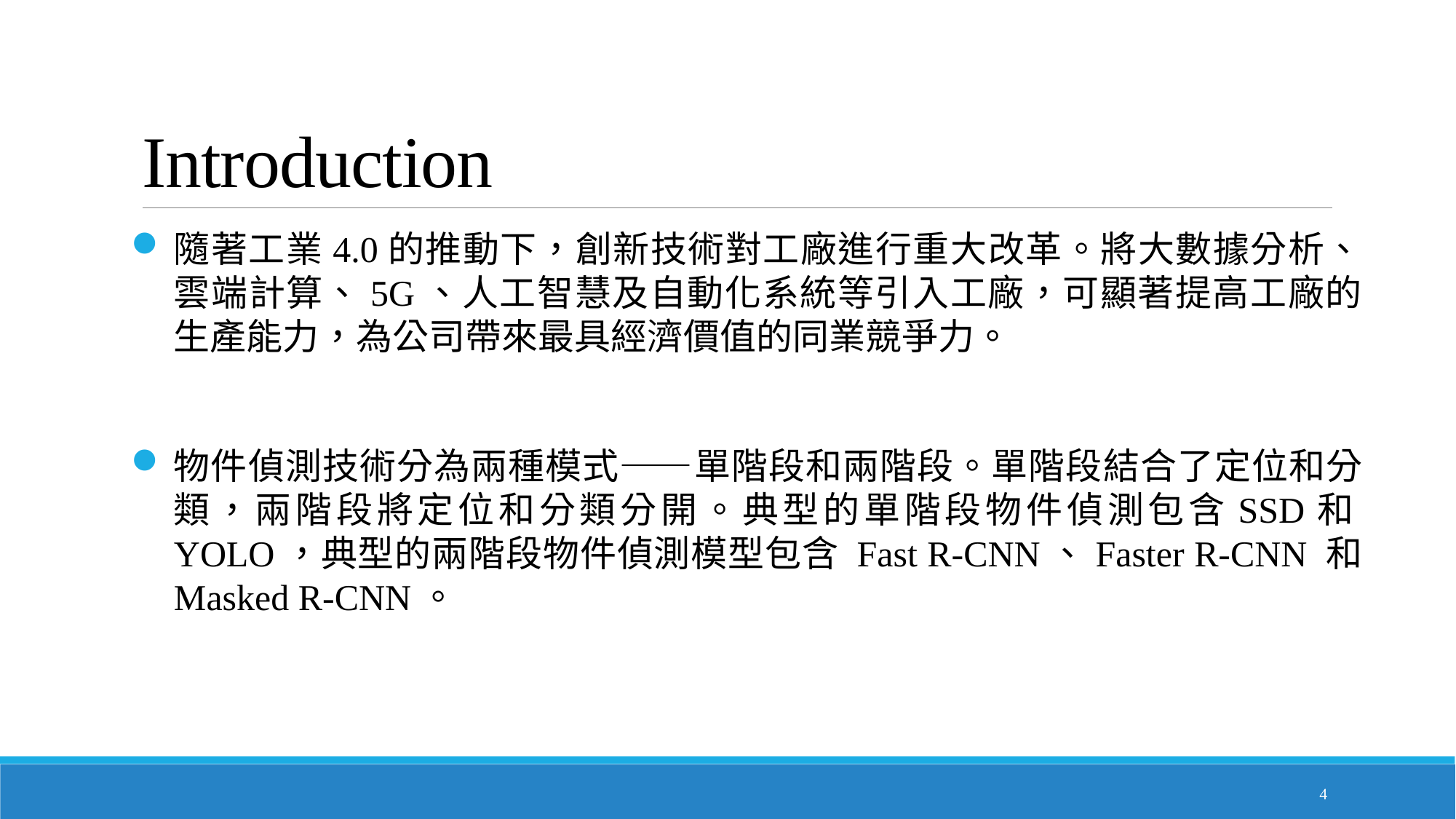

# Introduction
隨著工業4.0的推動下，創新技術對工廠進行重大改革。將大數據分析、雲端計算、5G、人工智慧及自動化系統等引入工廠，可顯著提高工廠的生產能力，為公司帶來最具經濟價值的同業競爭力。

物件偵測技術分為兩種模式——單階段和兩階段。單階段結合了定位和分類，兩階段將定位和分類分開。典型的單階段物件偵測包含SSD和YOLO，典型的兩階段物件偵測模型包含 Fast R-CNN、Faster R-CNN 和 Masked R-CNN。
4